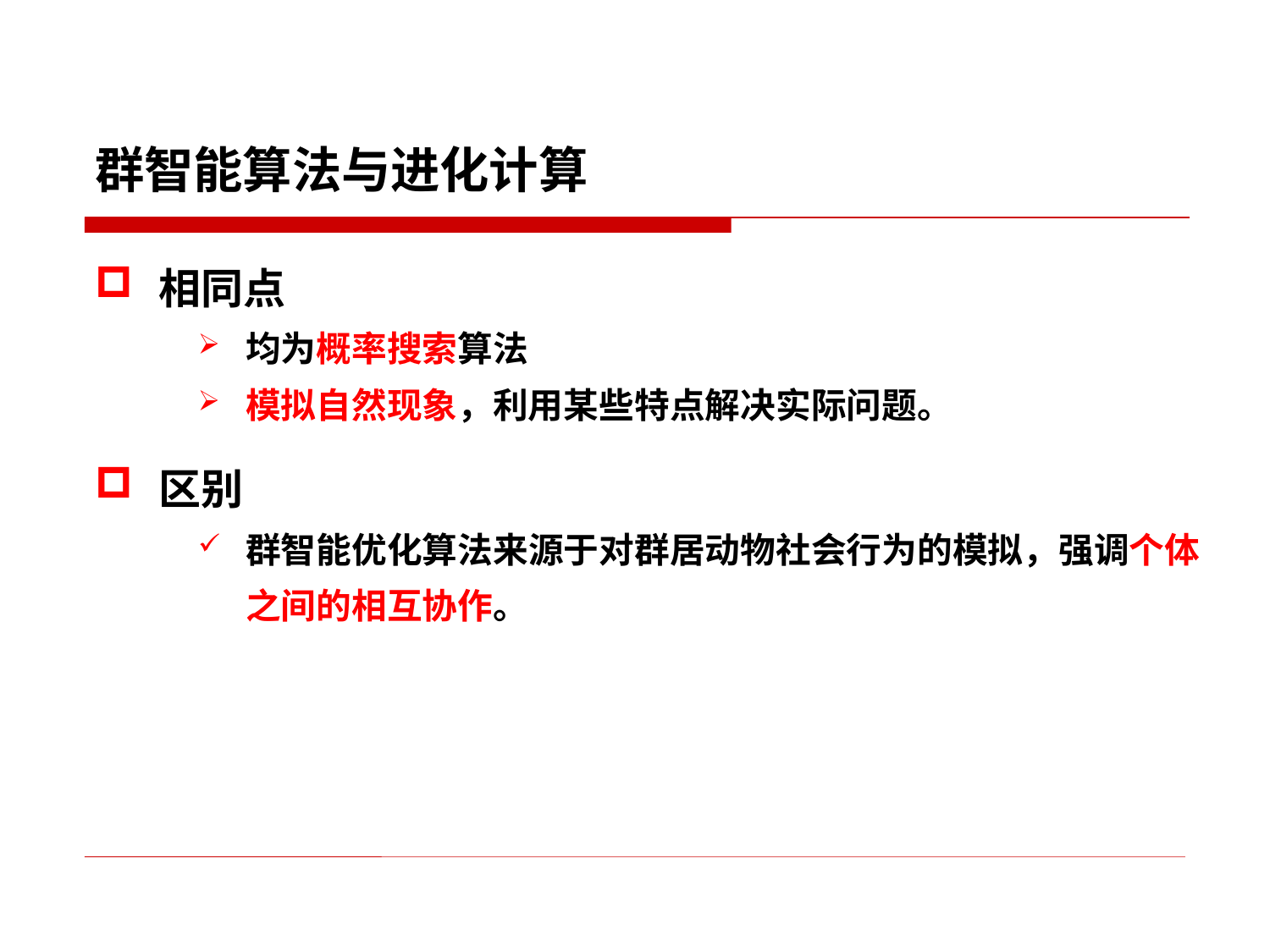

# 群智能算法与进化计算
相同点
均为概率搜索算法
模拟自然现象，利用某些特点解决实际问题。
区别
群智能优化算法来源于对群居动物社会行为的模拟，强调个体之间的相互协作。